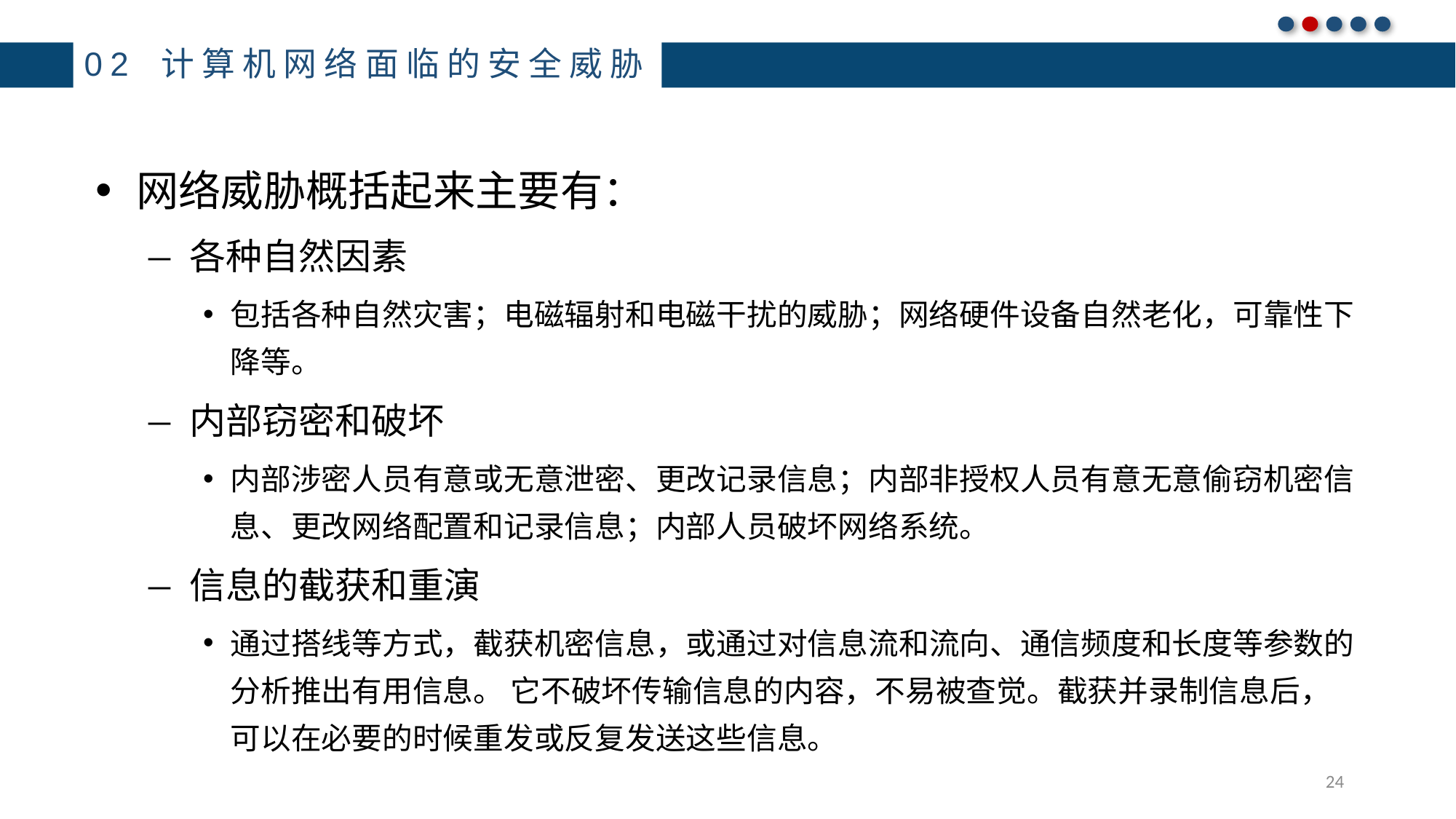

# 02 计算机网络面临的安全威胁
网络威胁概括起来主要有：
各种自然因素
包括各种自然灾害；电磁辐射和电磁干扰的威胁；网络硬件设备自然老化，可靠性下降等。
内部窃密和破坏
内部涉密人员有意或无意泄密、更改记录信息；内部非授权人员有意无意偷窃机密信息、更改网络配置和记录信息；内部人员破坏网络系统。
信息的截获和重演
通过搭线等方式，截获机密信息，或通过对信息流和流向、通信频度和长度等参数的分析推出有用信息。 它不破坏传输信息的内容，不易被查觉。截获并录制信息后，可以在必要的时候重发或反复发送这些信息。

24